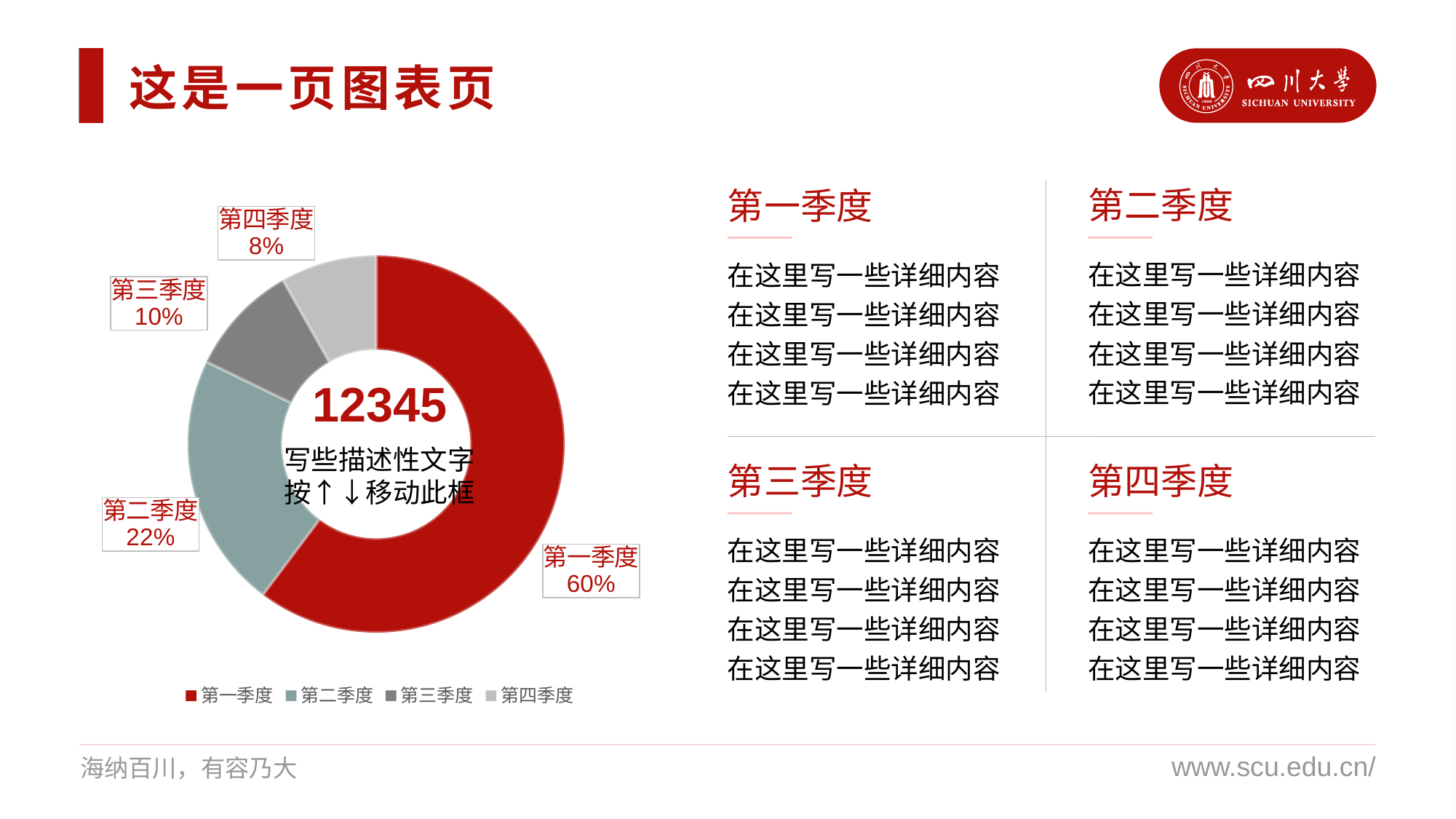

这是一页图表页

### Chart

| Category | 销售额 |
|---|---|
| 第一季度 | 8.8 |
| 第二季度 | 3.2 |
| 第三季度 | 1.4 |
| 第四季度 | 1.2 |
第二季度
第一季度

在这里写一些详细内容在这里写一些详细内容
在这里写一些详细内容在这里写一些详细内容
在这里写一些详细内容在这里写一些详细内容
在这里写一些详细内容在这里写一些详细内容
12345

写些描述性文字按↑↓移动此框
第三季度
第四季度
在这里写一些详细内容在这里写一些详细内容
在这里写一些详细内容在这里写一些详细内容
在这里写一些详细内容在这里写一些详细内容
在这里写一些详细内容在这里写一些详细内容